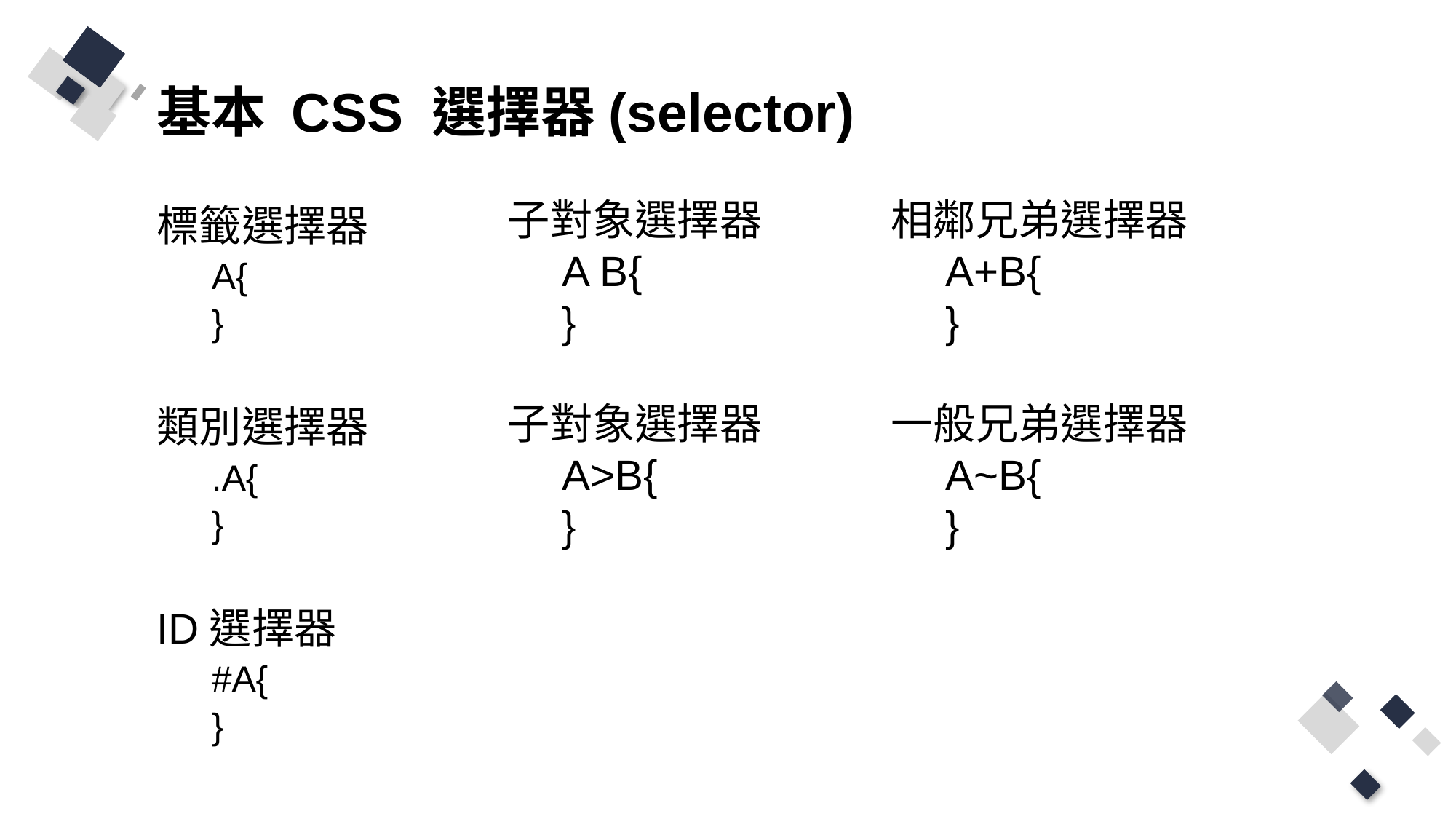

# 基本 CSS 選擇器(selector)
子對象選擇器
A B{
}

子對象選擇器
A>B{
}
相鄰兄弟選擇器
A+B{
}

一般兄弟選擇器
A~B{
}

標籤選擇器
A{
}

類別選擇器
.A{
}

ID選擇器
#A{
}